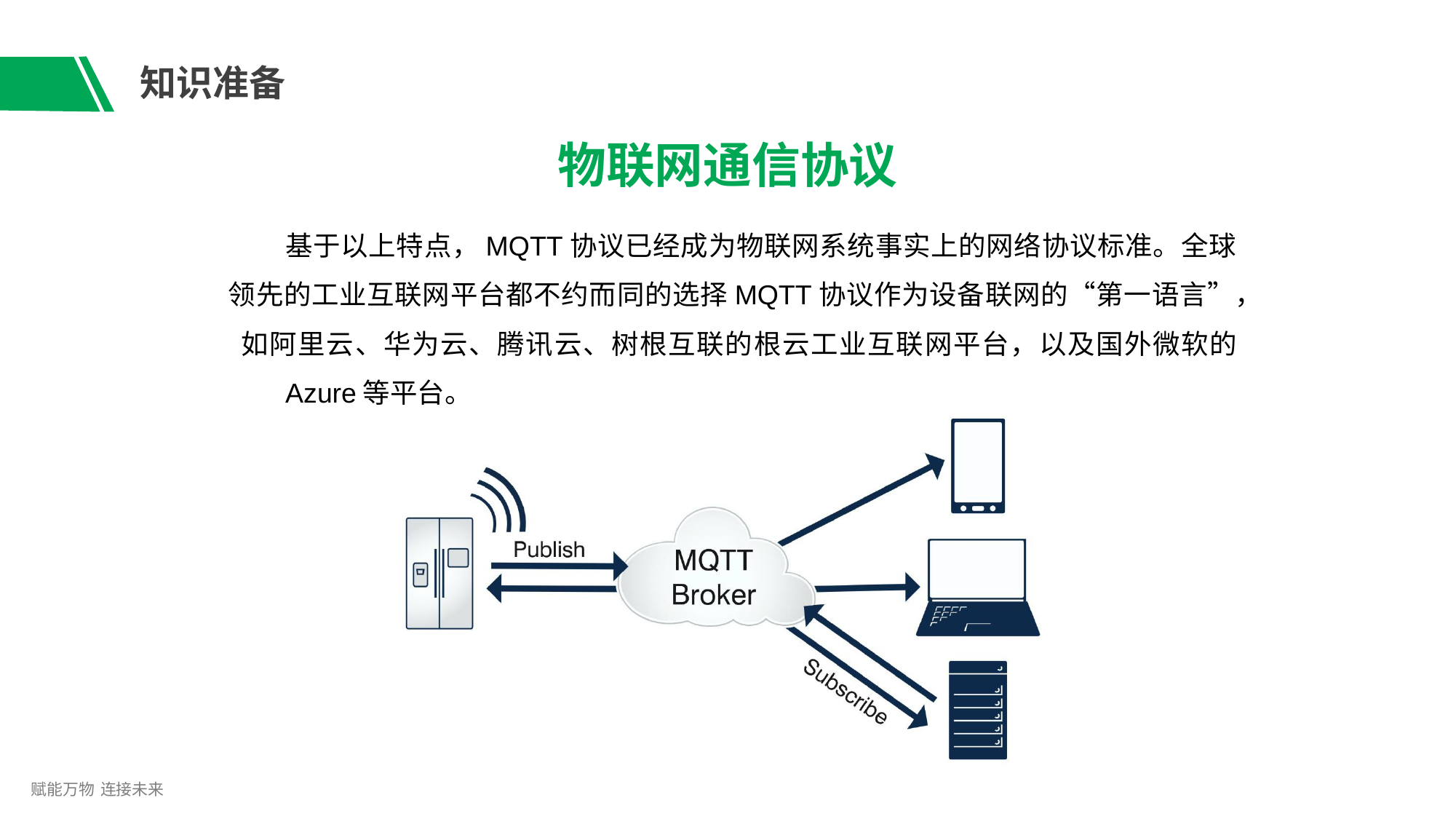

# 知识准备
物联网通信协议
基于以上特点，MQTT协议已经成为物联网系统事实上的网络协议标准。全球 领先的工业互联网平台都不约而同的选择MQTT协议作为设备联网的“第一语言”，  如阿里云、华为云、腾讯云、树根互联的根云工业互联网平台，以及国外微软的
Azure等平台。

赋能万物 连接未来